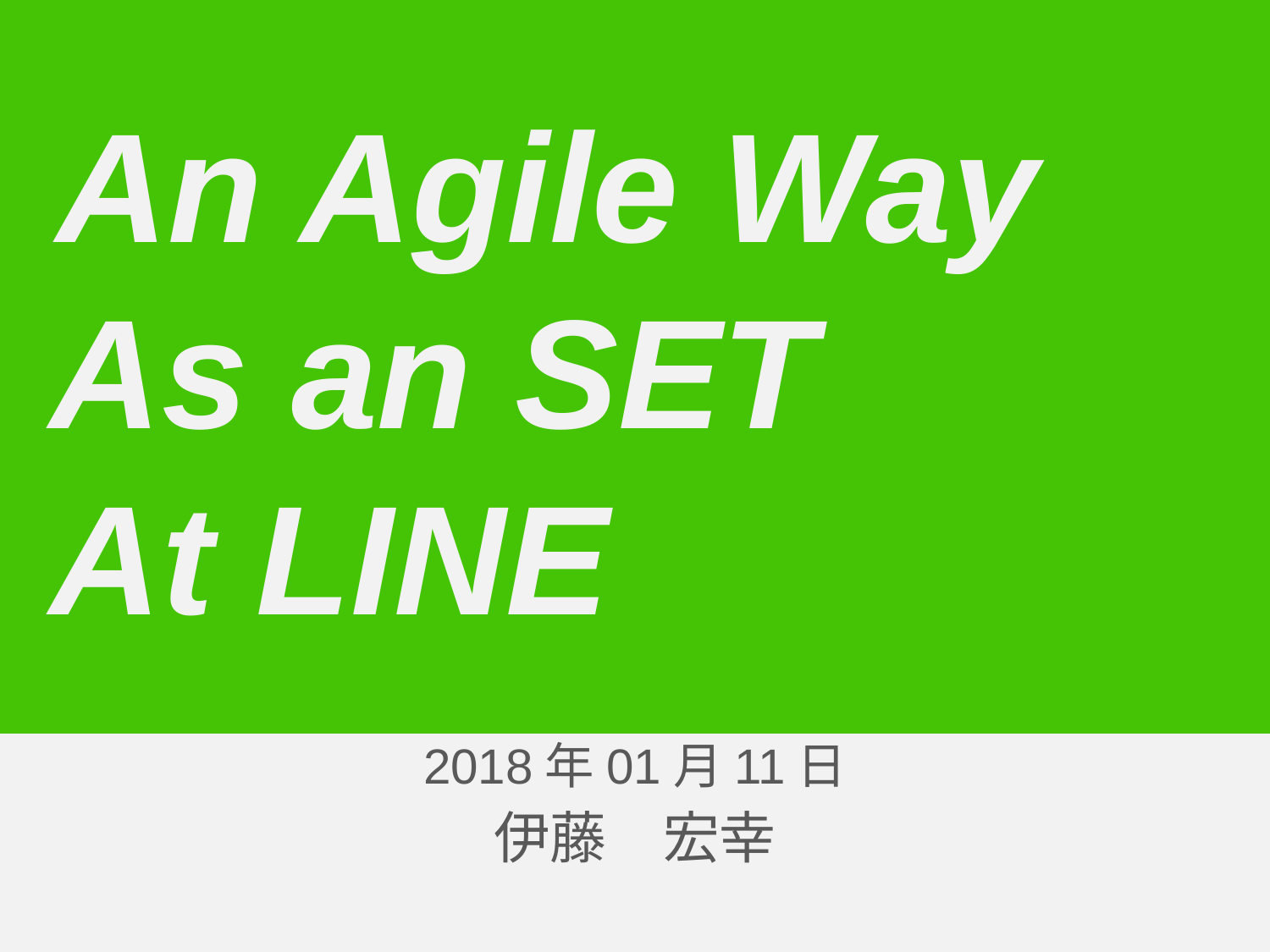

# An Agile Way As an SET At LINE
2017年 12月 5日
2018年01月11日
伊藤　宏幸